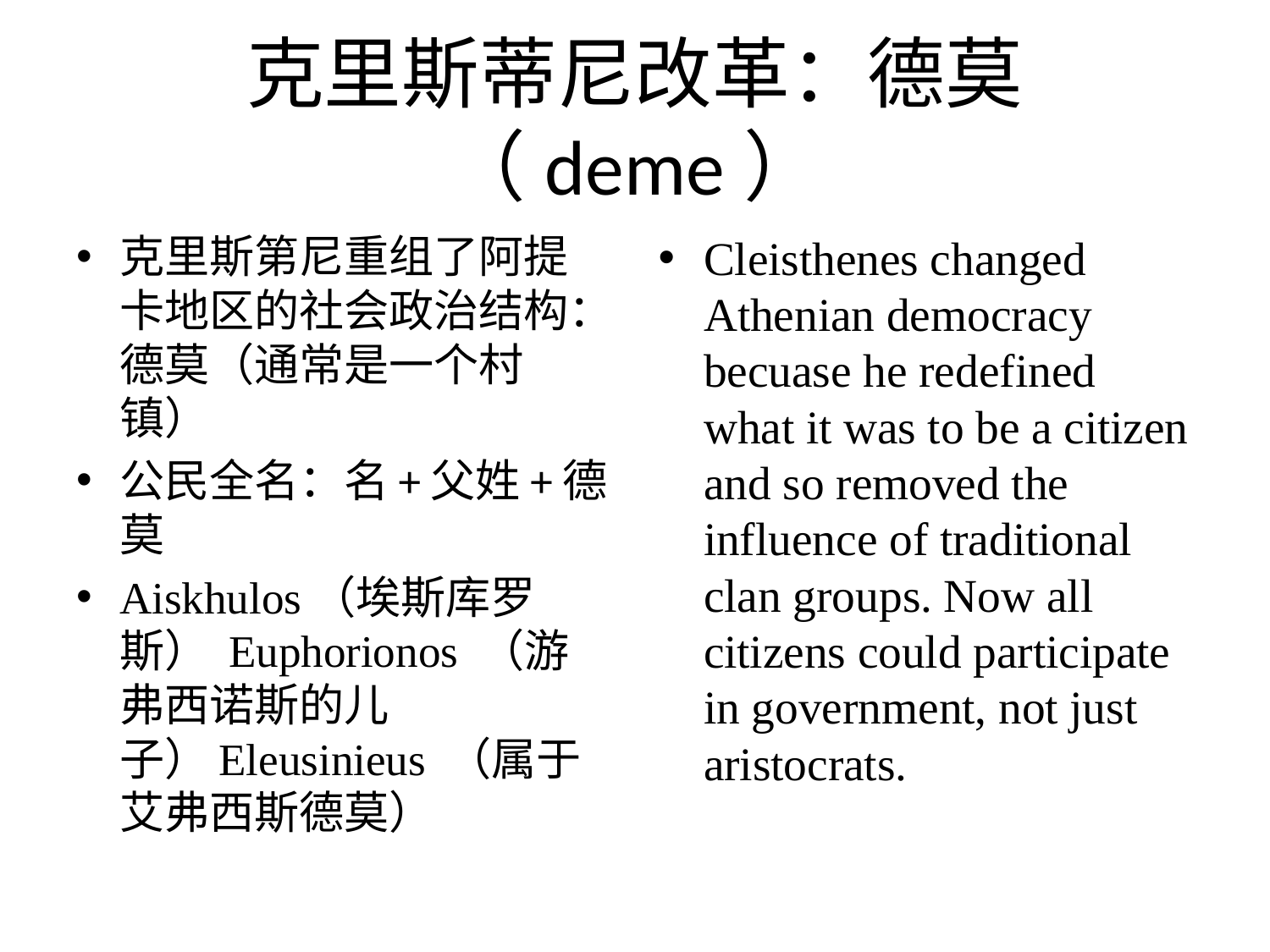

# 克里斯蒂尼改革：德莫（deme）
克里斯第尼重组了阿提卡地区的社会政治结构：德莫（通常是一个村镇）
公民全名：名+父姓+德莫
Aiskhulos（埃斯库罗斯） Euphorionos （游弗西诺斯的儿子）Eleusinieus （属于艾弗西斯德莫）
Cleisthenes changed Athenian democracy becuase he redefined what it was to be a citizen and so removed the influence of traditional clan groups. Now all citizens could participate in government, not just aristocrats.